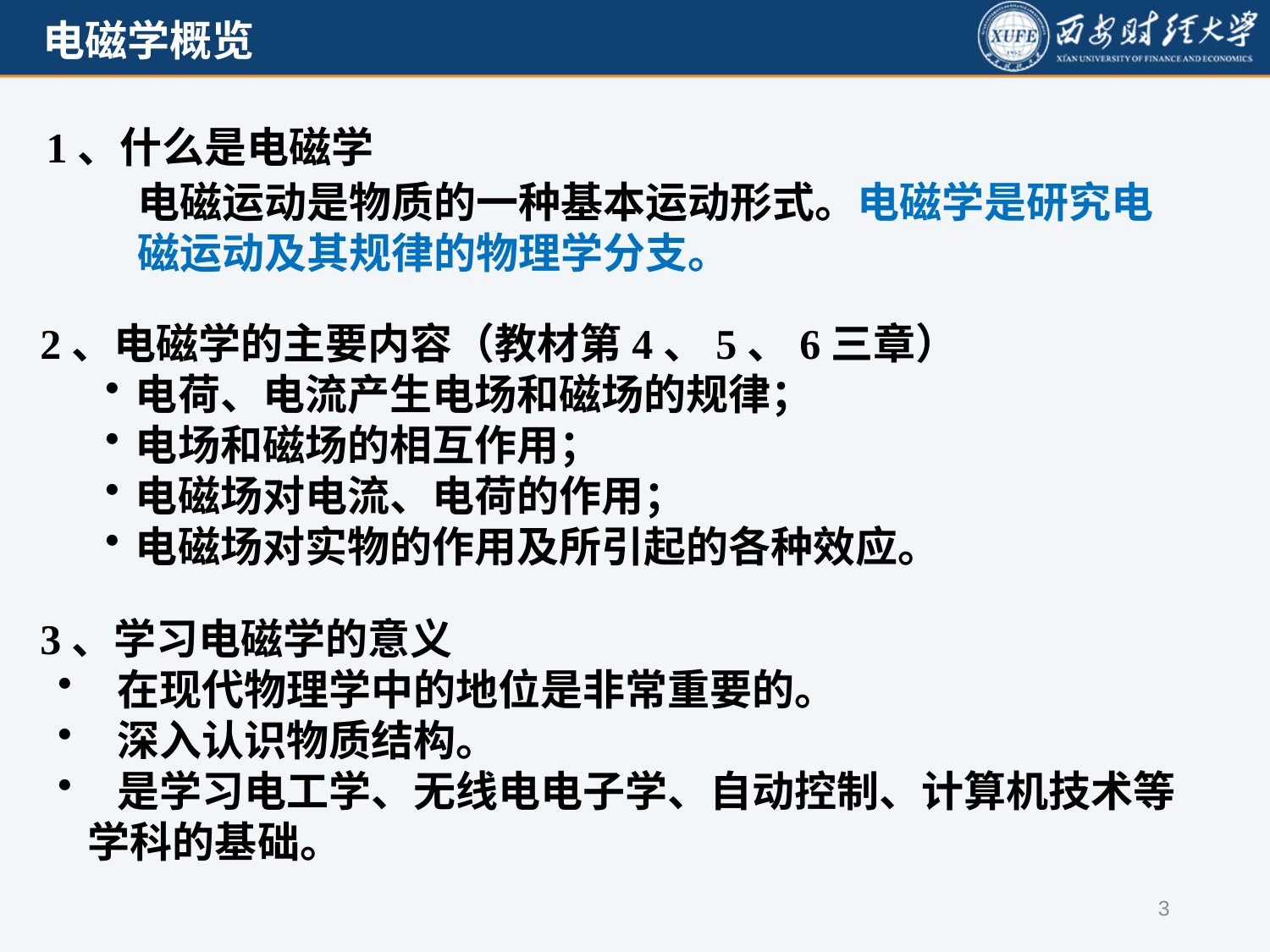

1、什么是电磁学
电磁运动是物质的一种基本运动形式。电磁学是研究电磁运动及其规律的物理学分支。
2、电磁学的主要内容（教材第4、5、6三章）
电荷、电流产生电场和磁场的规律；
电场和磁场的相互作用；
电磁场对电流、电荷的作用；
电磁场对实物的作用及所引起的各种效应。
3、学习电磁学的意义
  在现代物理学中的地位是非常重要的。
  深入认识物质结构。
  是学习电工学、无线电电子学、自动控制、计算机技术等  学科的基础。
3